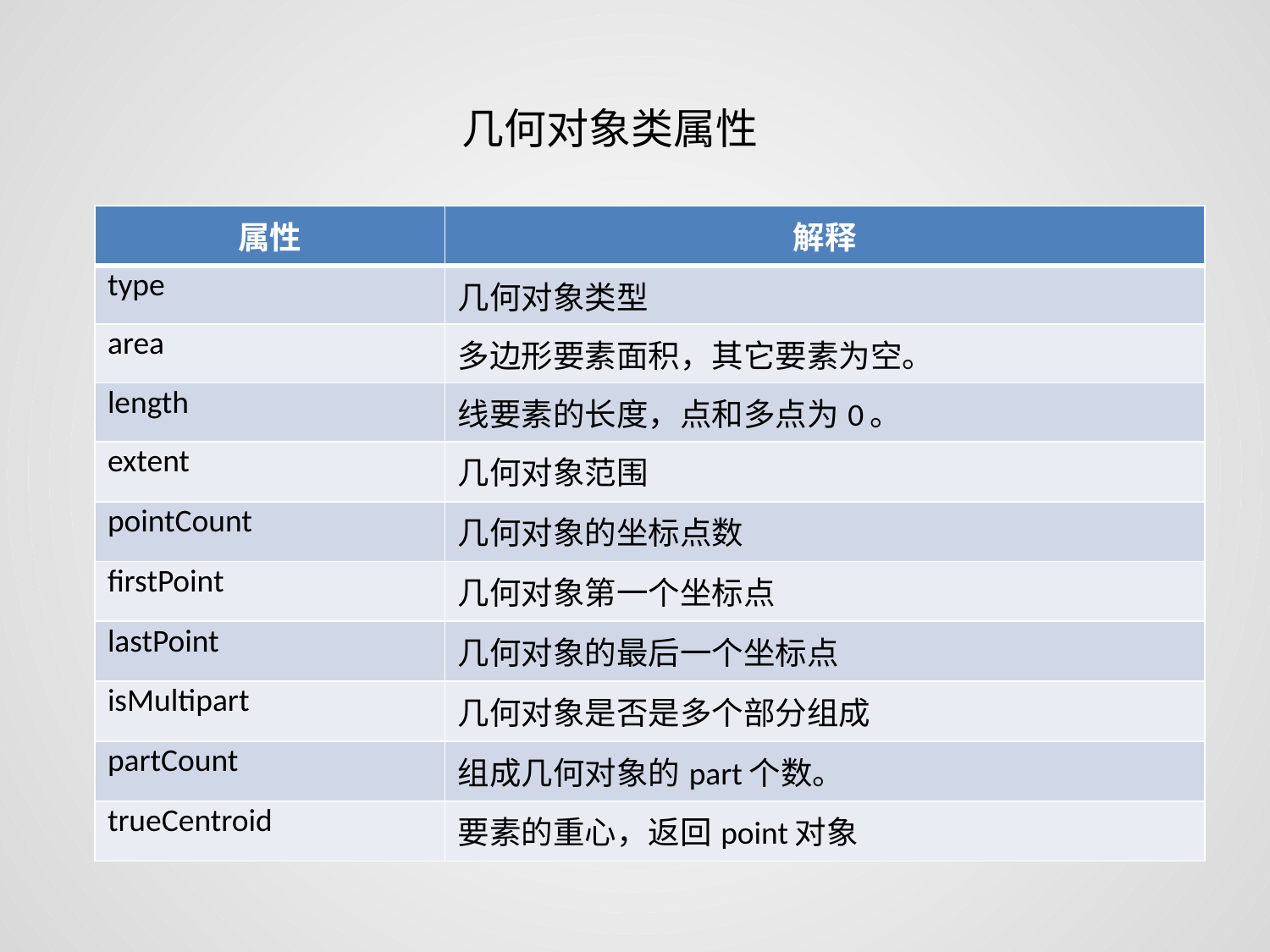

几何对象类属性
| 属性 | 解释 |
| --- | --- |
| type | 几何对象类型 |
| area | 多边形要素面积，其它要素为空。 |
| length | 线要素的长度，点和多点为0。 |
| extent | 几何对象范围 |
| pointCount | 几何对象的坐标点数 |
| firstPoint | 几何对象第一个坐标点 |
| lastPoint | 几何对象的最后一个坐标点 |
| isMultipart | 几何对象是否是多个部分组成 |
| partCount | 组成几何对象的part个数。 |
| trueCentroid | 要素的重心，返回point对象 |